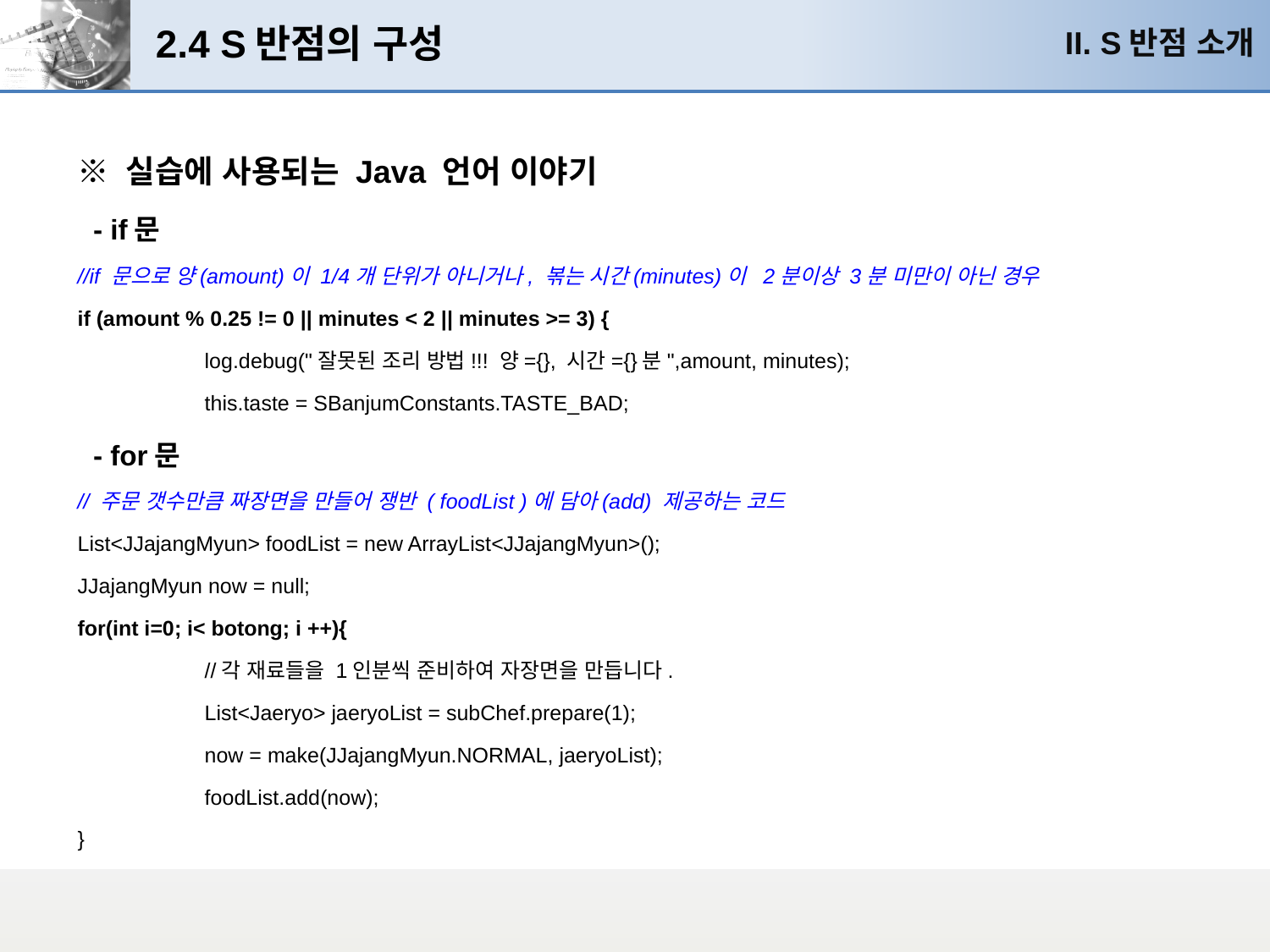

# 2.4 S반점의 구성
II. S반점 소개
※ 실습에 사용되는 Java 언어 이야기
  - if문
//if 문으로 양(amount)이 1/4개 단위가 아니거나, 볶는 시간(minutes)이  2분이상 3분 미만이 아닌 경우
if (amount % 0.25 != 0 || minutes < 2 || minutes >= 3) {
	log.debug("잘못된 조리 방법!!! 양={}, 시간={}분",amount, minutes);
	this.taste = SBanjumConstants.TASTE_BAD;
  - for문
// 주문 갯수만큼 짜장면을 만들어 쟁반 ( foodList )에 담아(add) 제공하는 코드
List<JJajangMyun> foodList = new ArrayList<JJajangMyun>();
JJajangMyun now = null;
for(int i=0; i< botong; i ++){
	//각 재료들을 1인분씩 준비하여 자장면을 만듭니다.
	List<Jaeryo> jaeryoList = subChef.prepare(1);
	now = make(JJajangMyun.NORMAL, jaeryoList);
	foodList.add(now);
}